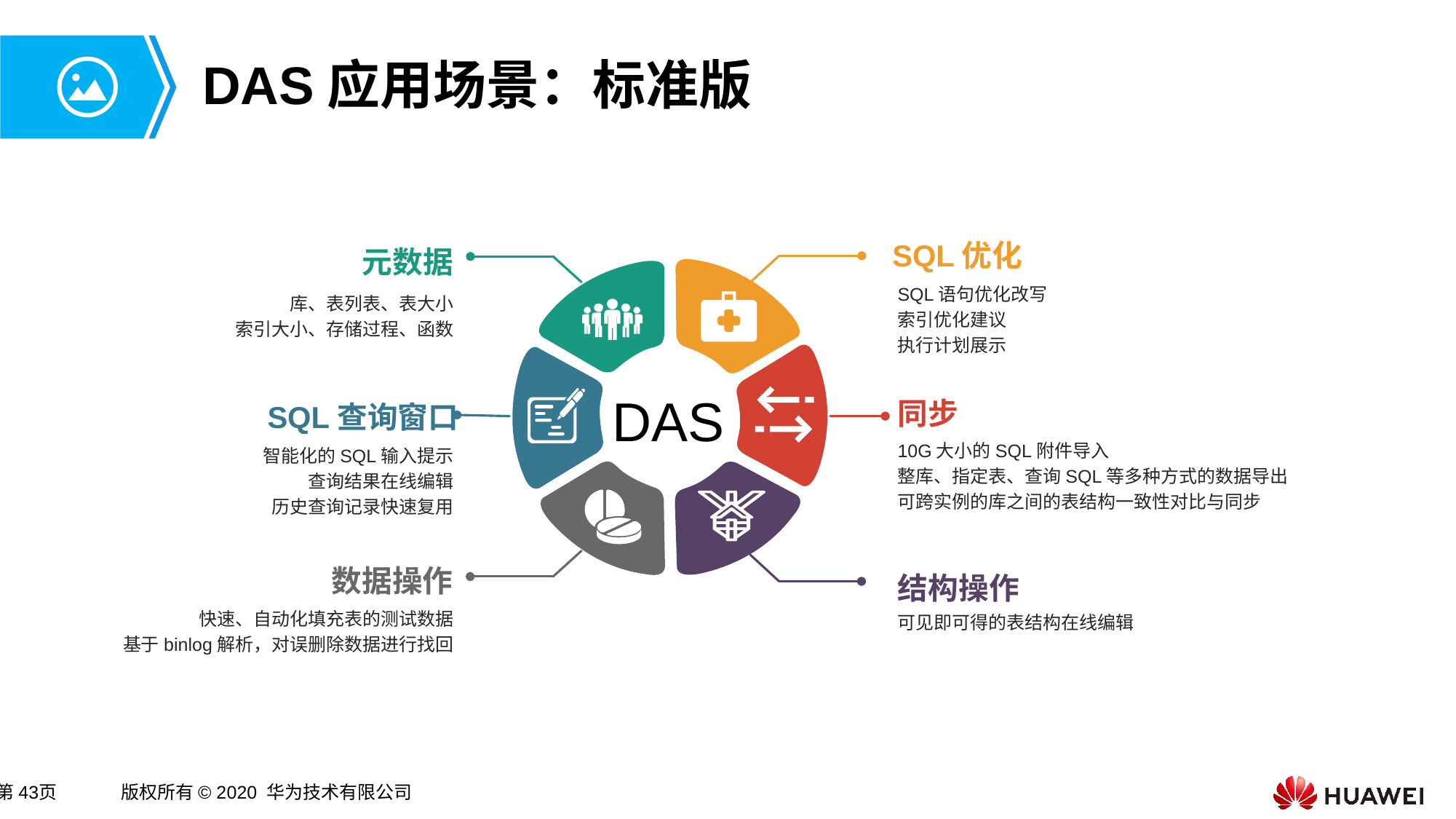

# DAS应用场景：标准版
SQL优化
元数据

SQL语句优化改写
索引优化建议
执行计划展示

库、表列表、表大小
索引大小、存储过程、函数

DAS

同步
SQL查询窗口
智能化的SQL输入提示
查询结果在线编辑
历史查询记录快速复用

数据操作
结构操作
快速、自动化填充表的测试数据
基于binlog解析，对误删除数据进行找回
可见即可得的表结构在线编辑
10G大小的SQL附件导入
整库、指定表、查询SQL等多种方式的数据导出
可跨实例的库之间的表结构一致性对比与同步